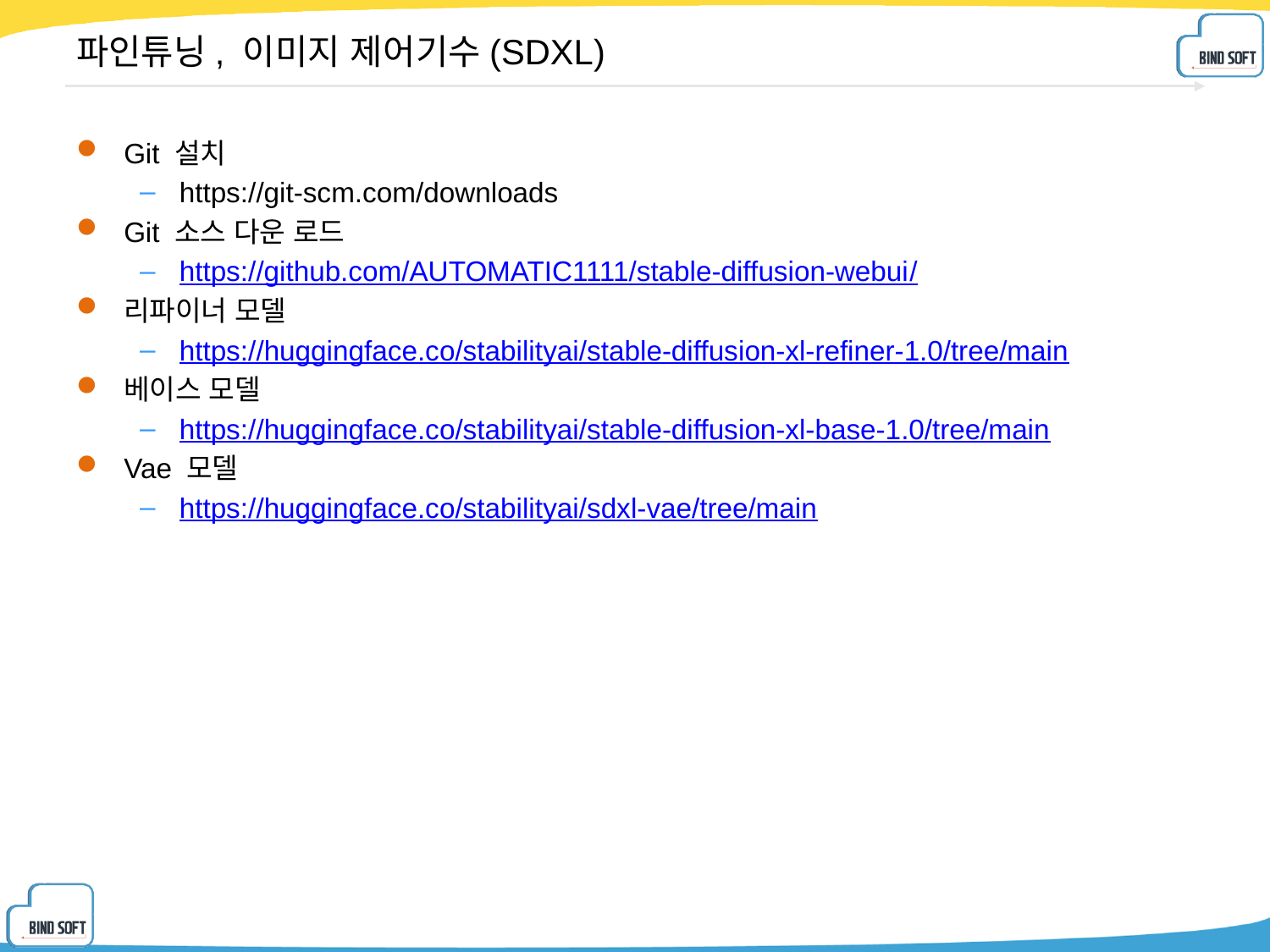

# 파인튜닝, 이미지 제어기수(SDXL)
Git 설치
https://git-scm.com/downloads
Git 소스 다운 로드
https://github.com/AUTOMATIC1111/stable-diffusion-webui/
리파이너 모델
https://huggingface.co/stabilityai/stable-diffusion-xl-refiner-1.0/tree/main
베이스 모델
https://huggingface.co/stabilityai/stable-diffusion-xl-base-1.0/tree/main
Vae 모델
https://huggingface.co/stabilityai/sdxl-vae/tree/main